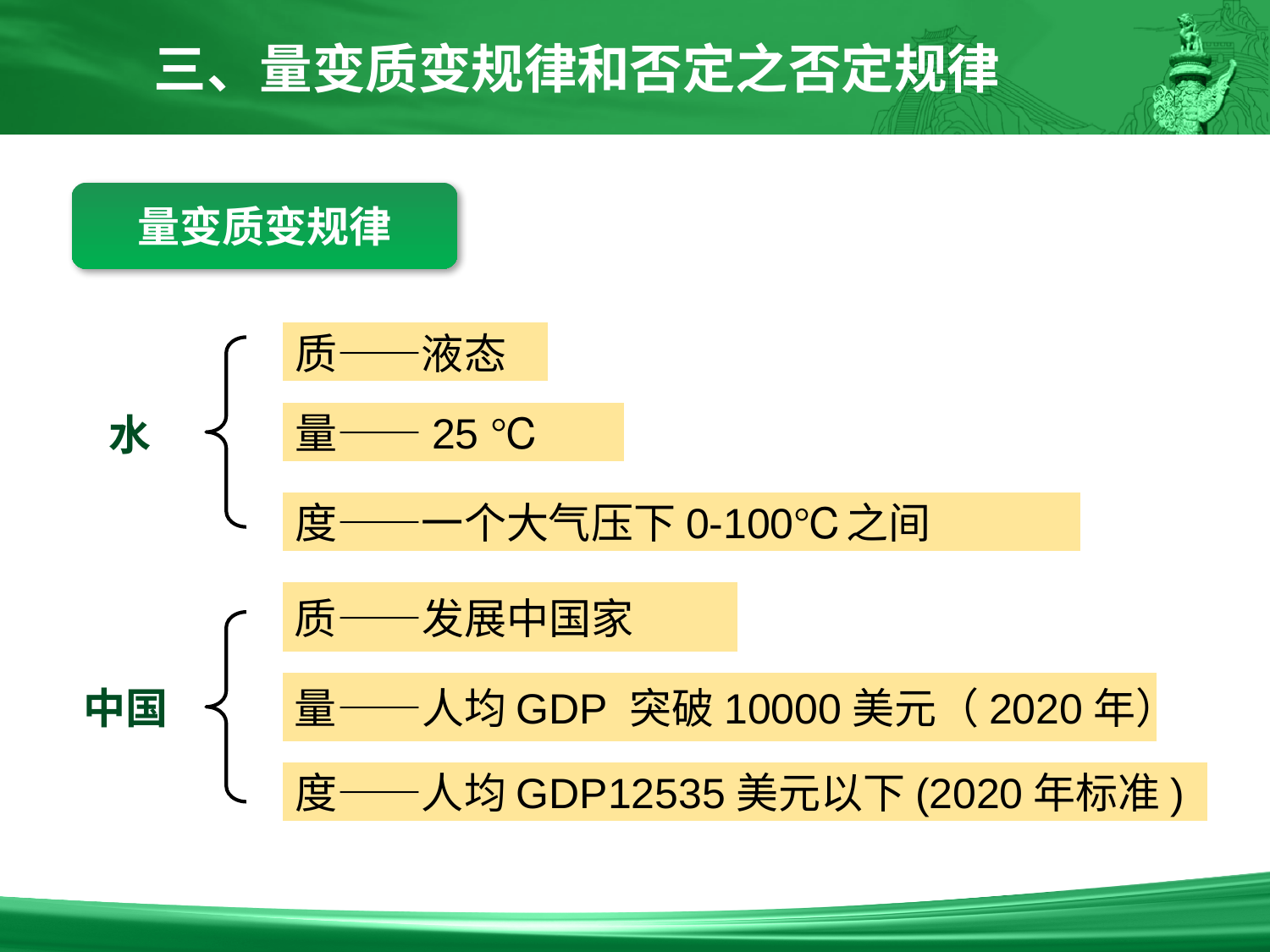

三、量变质变规律和否定之否定规律
量变质变规律
质——液态

水
量——25 ℃
度——一个大气压下0-100℃之间
质——发展中国家

量——人均GDP 突破10000美元（2020年）
中国
度——人均GDP12535美元以下(2020年标准)